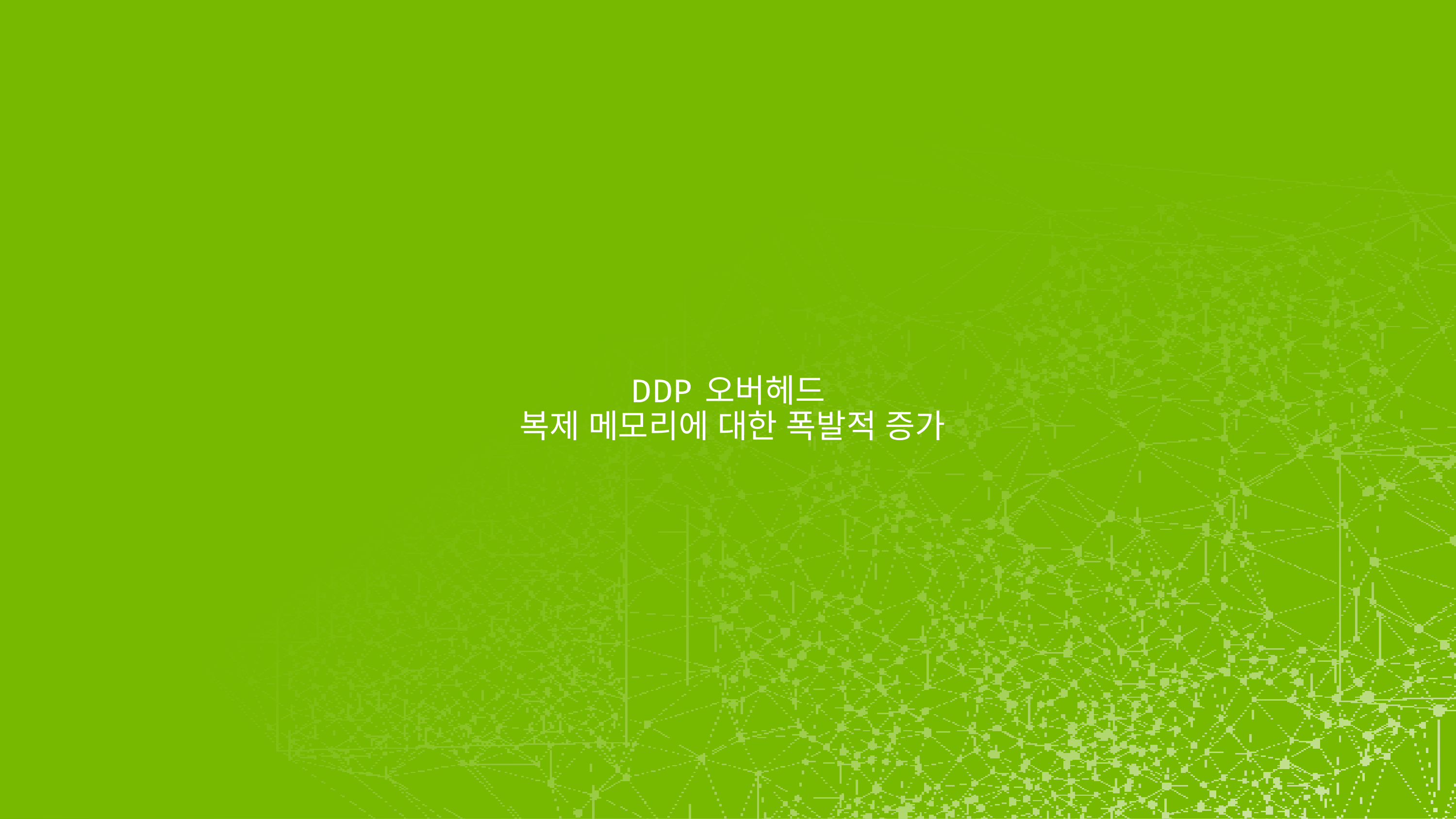

# DDP 오버헤드 복제 메모리에 대한 폭발적 증가